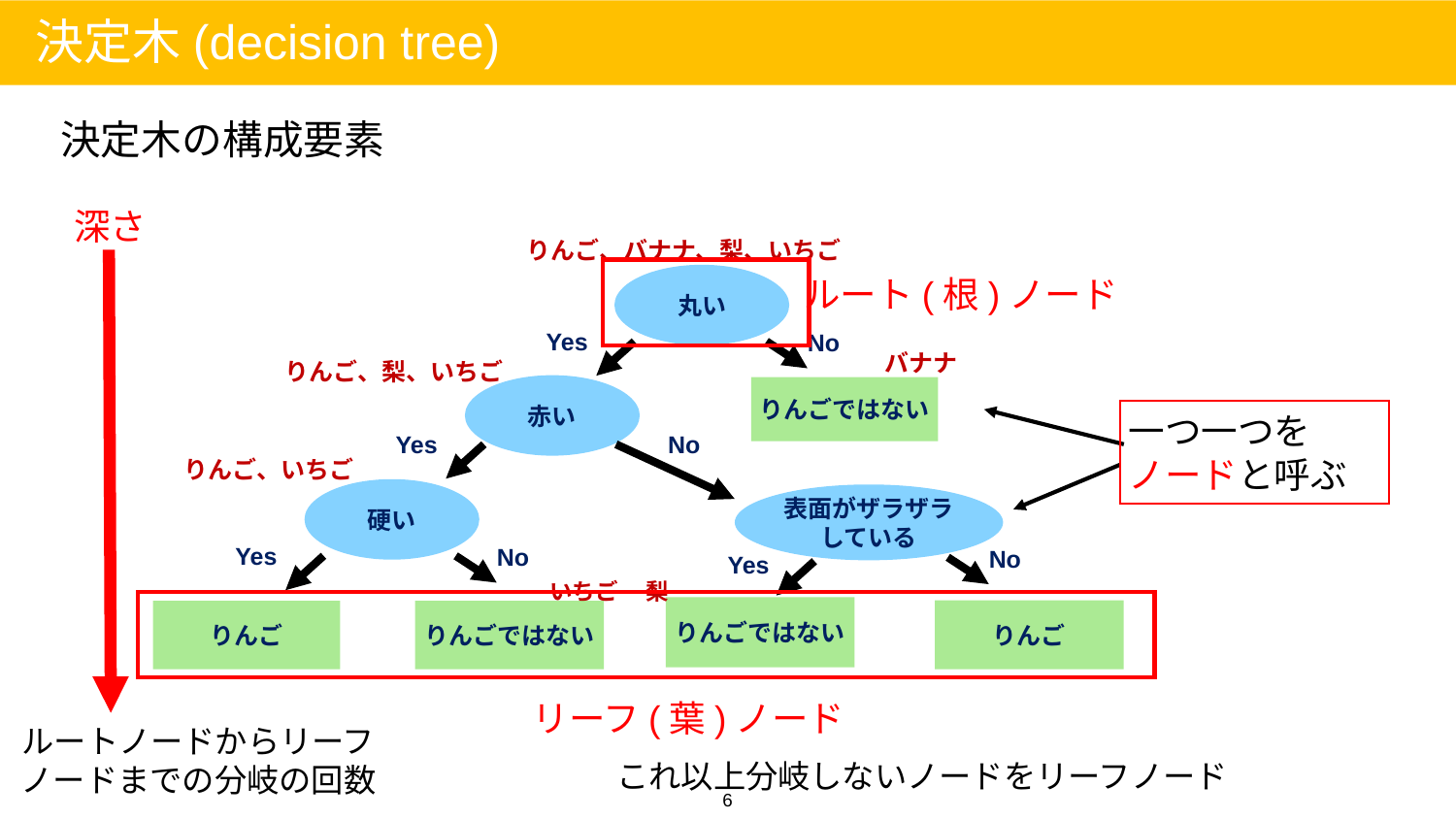

決定木(decision tree)
決定木の構成要素
深さ
りんご、バナナ、梨、いちご

丸い
ルート(根)ノード
Yes
No

バナナ
りんご、梨、いちご
赤い
りんごではない
一つ一つをノードと呼ぶ
Yes
No

りんご、いちご
硬い
表面がザラザラしている
Yes
No
No
Yes

梨
いちご

りんごではない
りんご
りんごではない
りんご

リーフ(葉)ノード
ルートノードからリーフノードまでの分岐の回数
これ以上分岐しないノードをリーフノード
6